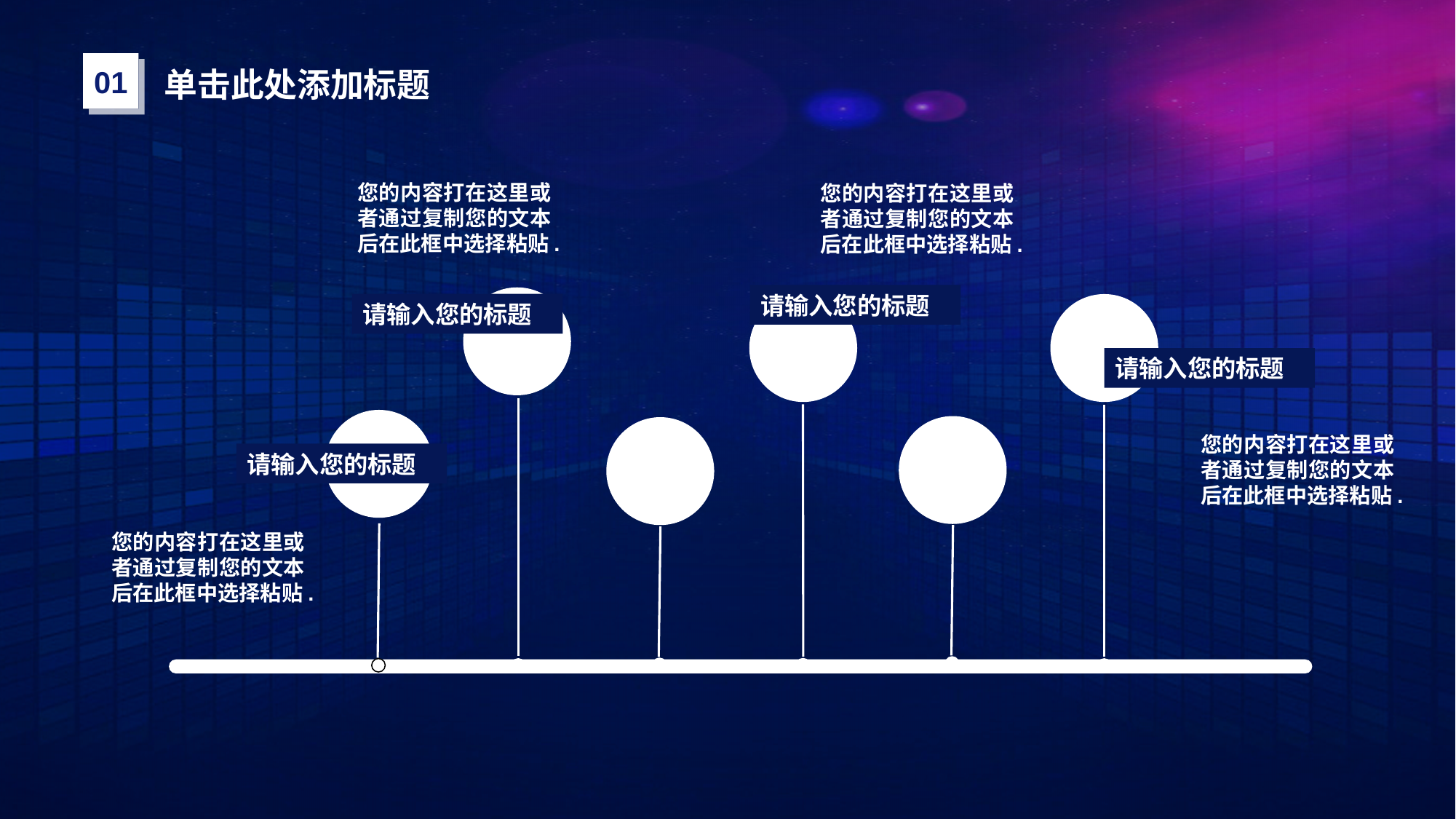

01
单击此处添加标题

您的内容打在这里或者通过复制您的文本后在此框中选择粘贴.
您的内容打在这里或者通过复制您的文本后在此框中选择粘贴.
请输入您的标题

请输入您的标题
请输入您的标题
您的内容打在这里或者通过复制您的文本后在此框中选择粘贴.
请输入您的标题
您的内容打在这里或者通过复制您的文本后在此框中选择粘贴.